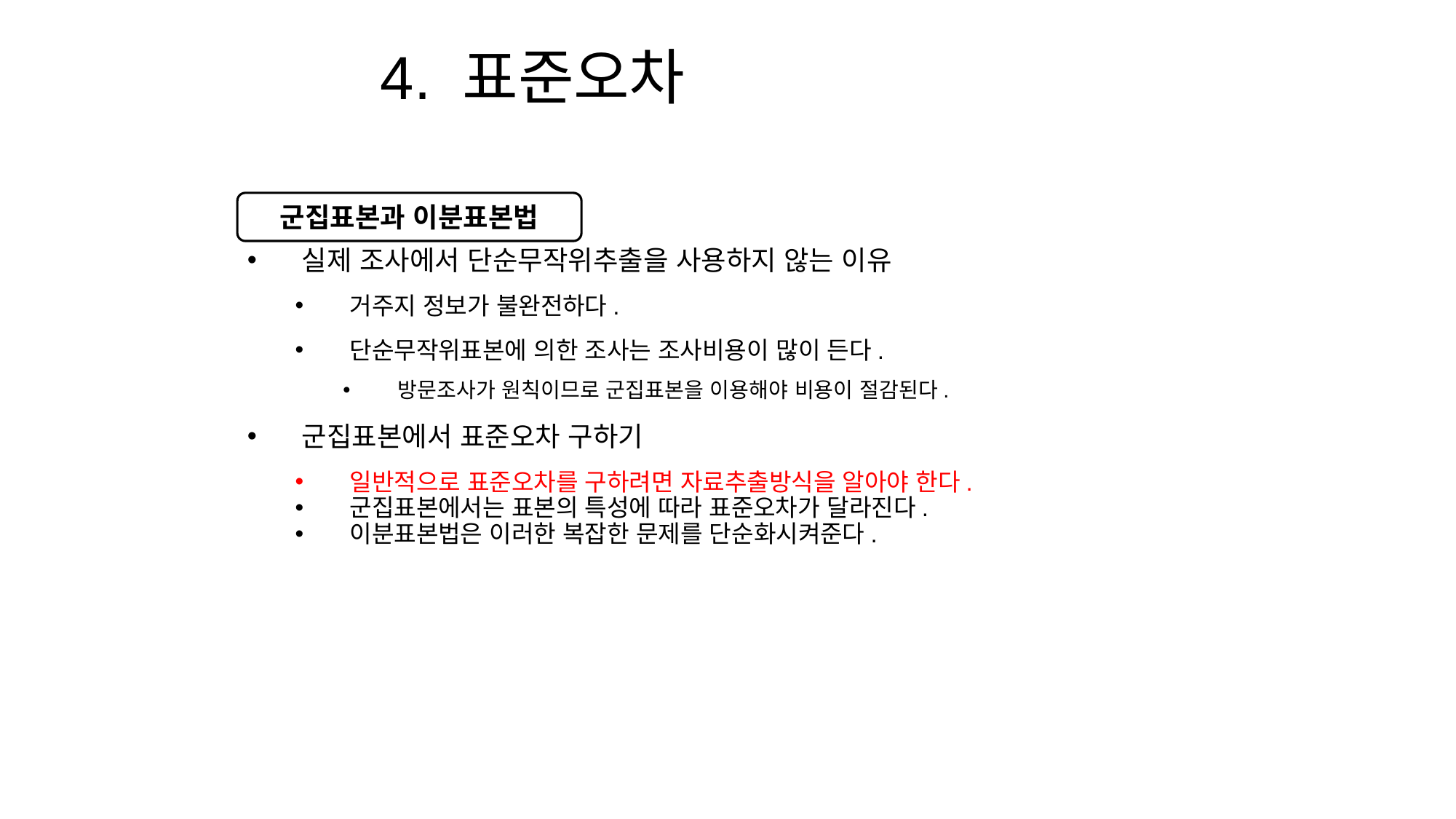

# 4. 표준오차

실제 조사에서 단순무작위추출을 사용하지 않는 이유
거주지 정보가 불완전하다.
단순무작위표본에 의한 조사는 조사비용이 많이 든다.
방문조사가 원칙이므로 군집표본을 이용해야 비용이 절감된다.
군집표본에서 표준오차 구하기
일반적으로 표준오차를 구하려면 자료추출방식을 알아야 한다.
군집표본에서는 표본의 특성에 따라 표준오차가 달라진다.
이분표본법은 이러한 복잡한 문제를 단순화시켜준다.

군집표본과 이분표본법